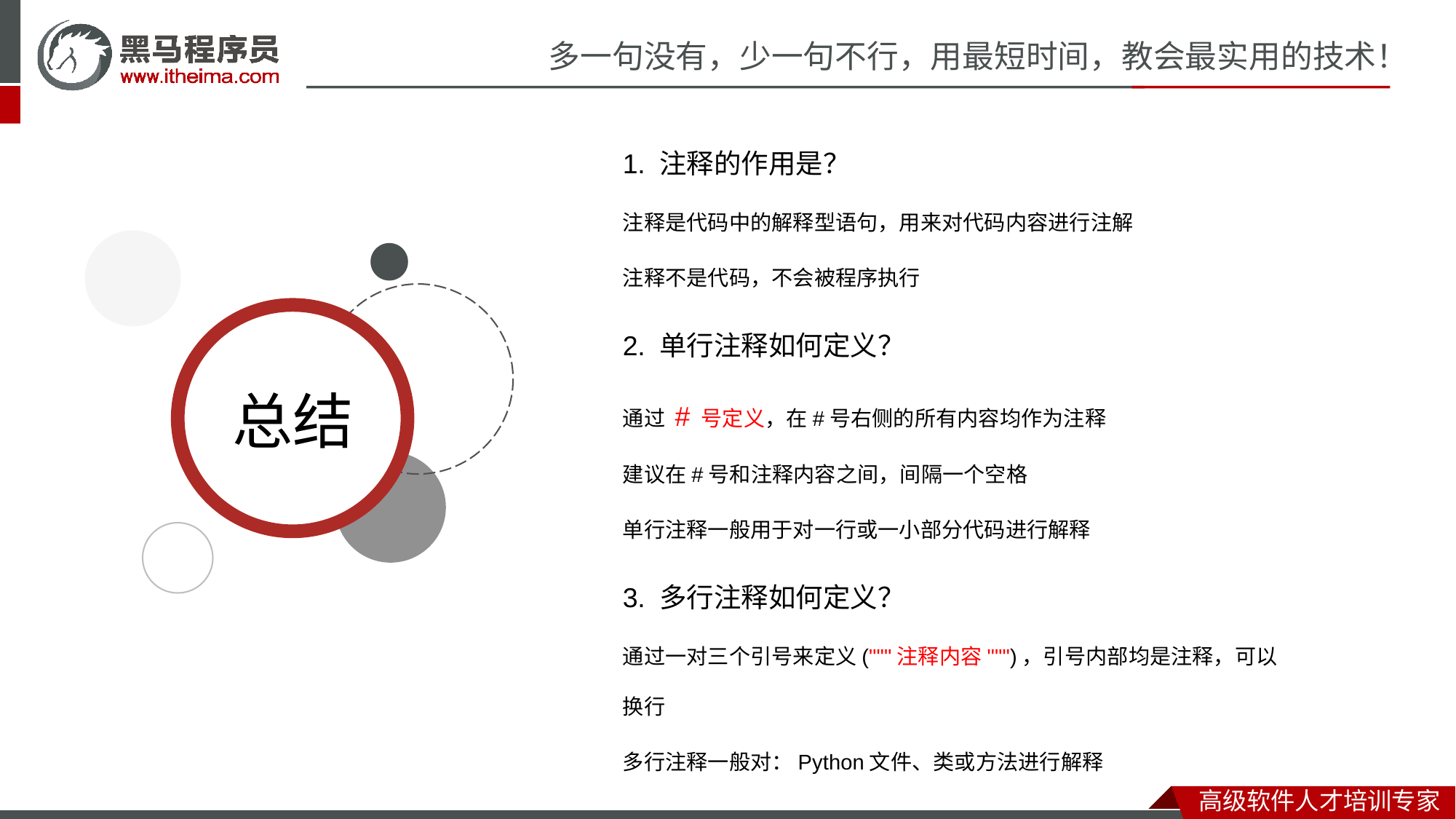

1. 注释的作用是？
注释是代码中的解释型语句，用来对代码内容进行注解
注释不是代码，不会被程序执行
2. 单行注释如何定义？
通过 # 号定义，在#号右侧的所有内容均作为注释
建议在#号和注释内容之间，间隔一个空格
单行注释一般用于对一行或一小部分代码进行解释
3. 多行注释如何定义？
通过一对三个引号来定义("""注释内容""")，引号内部均是注释，可以换行
多行注释一般对：Python文件、类或方法进行解释